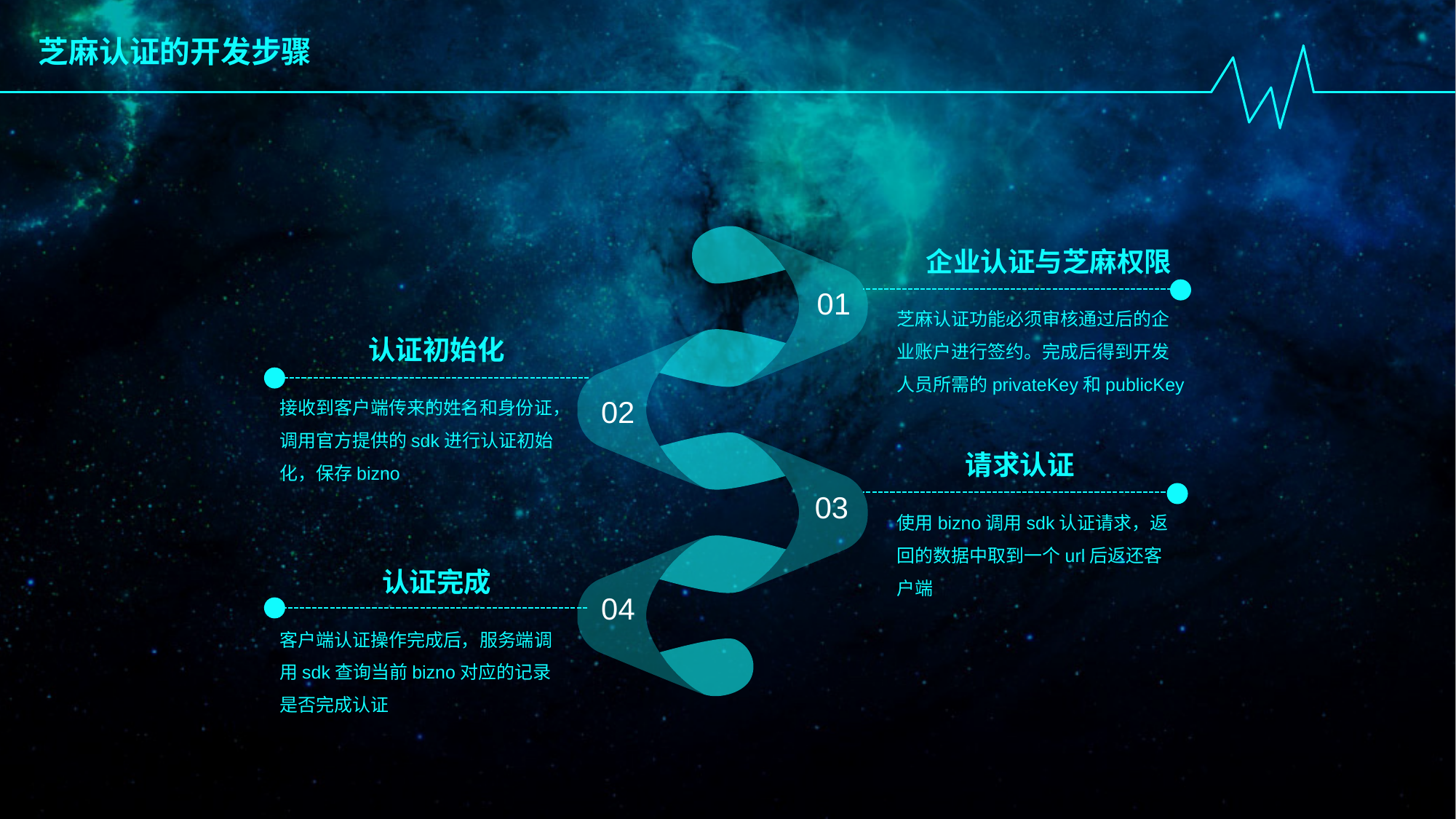

芝麻认证的开发步骤

01

02

03

04

企业认证与芝麻权限
芝麻认证功能必须审核通过后的企业账户进行签约。完成后得到开发人员所需的privateKey和publicKey
认证初始化
接收到客户端传来的姓名和身份证，调用官方提供的sdk进行认证初始化，保存bizno
请求认证
使用bizno调用sdk认证请求，返回的数据中取到一个url后返还客户端
认证完成
客户端认证操作完成后，服务端调用sdk查询当前bizno对应的记录是否完成认证